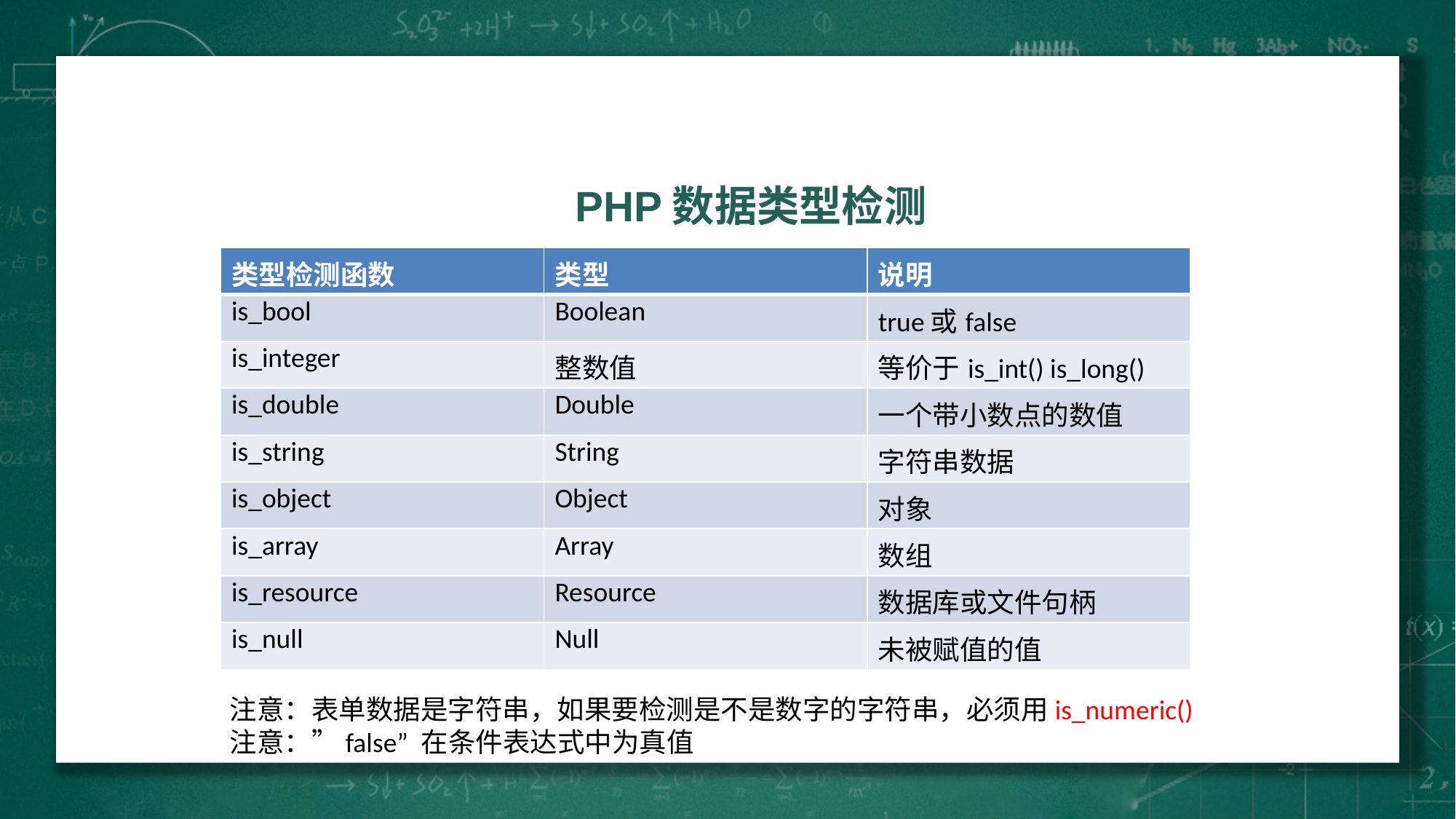

PHP数据类型检测

| 类型检测函数 | 类型 | 说明 |
| --- | --- | --- |
| is\_bool | Boolean | true或false |
| is\_integer | 整数值 | 等价于is\_int() is\_long() |
| is\_double | Double | 一个带小数点的数值 |
| is\_string | String | 字符串数据 |
| is\_object | Object | 对象 |
| is\_array | Array | 数组 |
| is\_resource | Resource | 数据库或文件句柄 |
| is\_null | Null | 未被赋值的值 |
注意：表单数据是字符串，如果要检测是不是数字的字符串，必须用is_numeric()
注意：”false” 在条件表达式中为真值